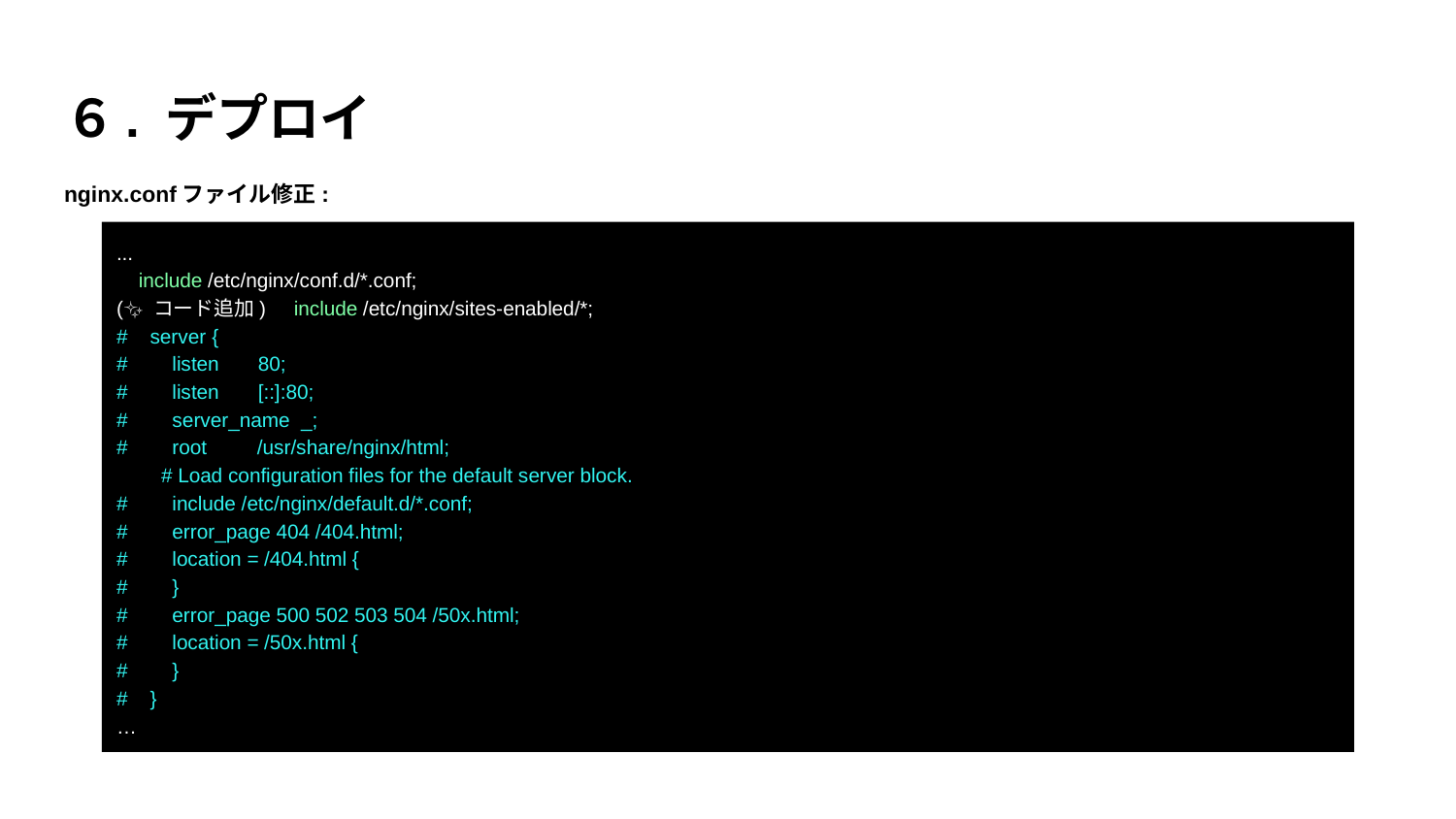

# ６. デプロイ
nginx.confファイル修正:
...
    include /etc/nginx/conf.d/*.conf;
(✨ コード追加)     include /etc/nginx/sites-enabled/*;
#    server {
#        listen       80;
#        listen       [::]:80;
#        server_name  _;
#        root         /usr/share/nginx/html;
        # Load configuration files for the default server block.
#        include /etc/nginx/default.d/*.conf;
#        error_page 404 /404.html;
#        location = /404.html {
#        }
#        error_page 500 502 503 504 /50x.html;
#        location = /50x.html {
#        }
#    }
…